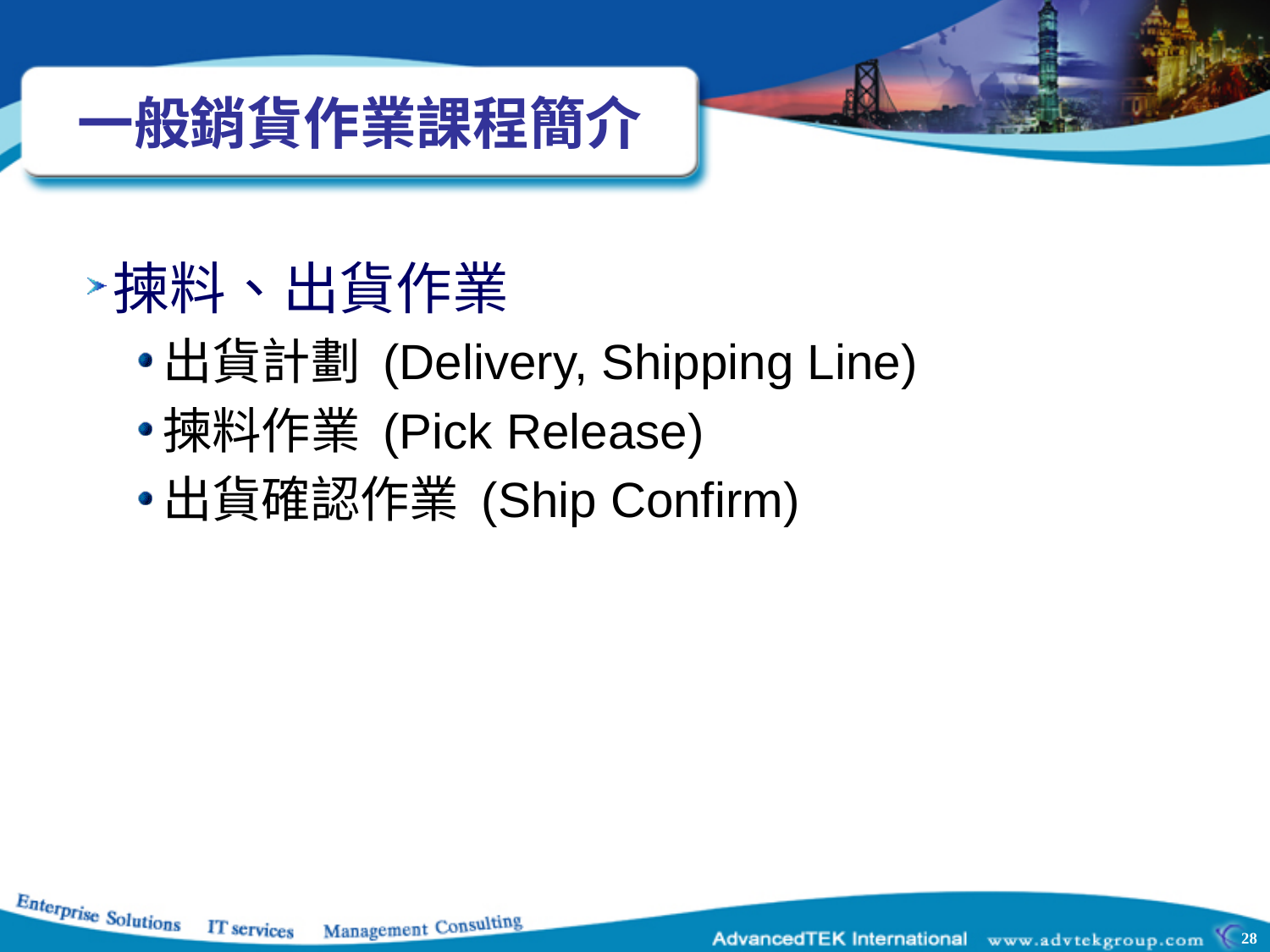

# 一般銷貨作業課程簡介
揀料、出貨作業
出貨計劃 (Delivery, Shipping Line)
揀料作業 (Pick Release)
出貨確認作業 (Ship Confirm)
28